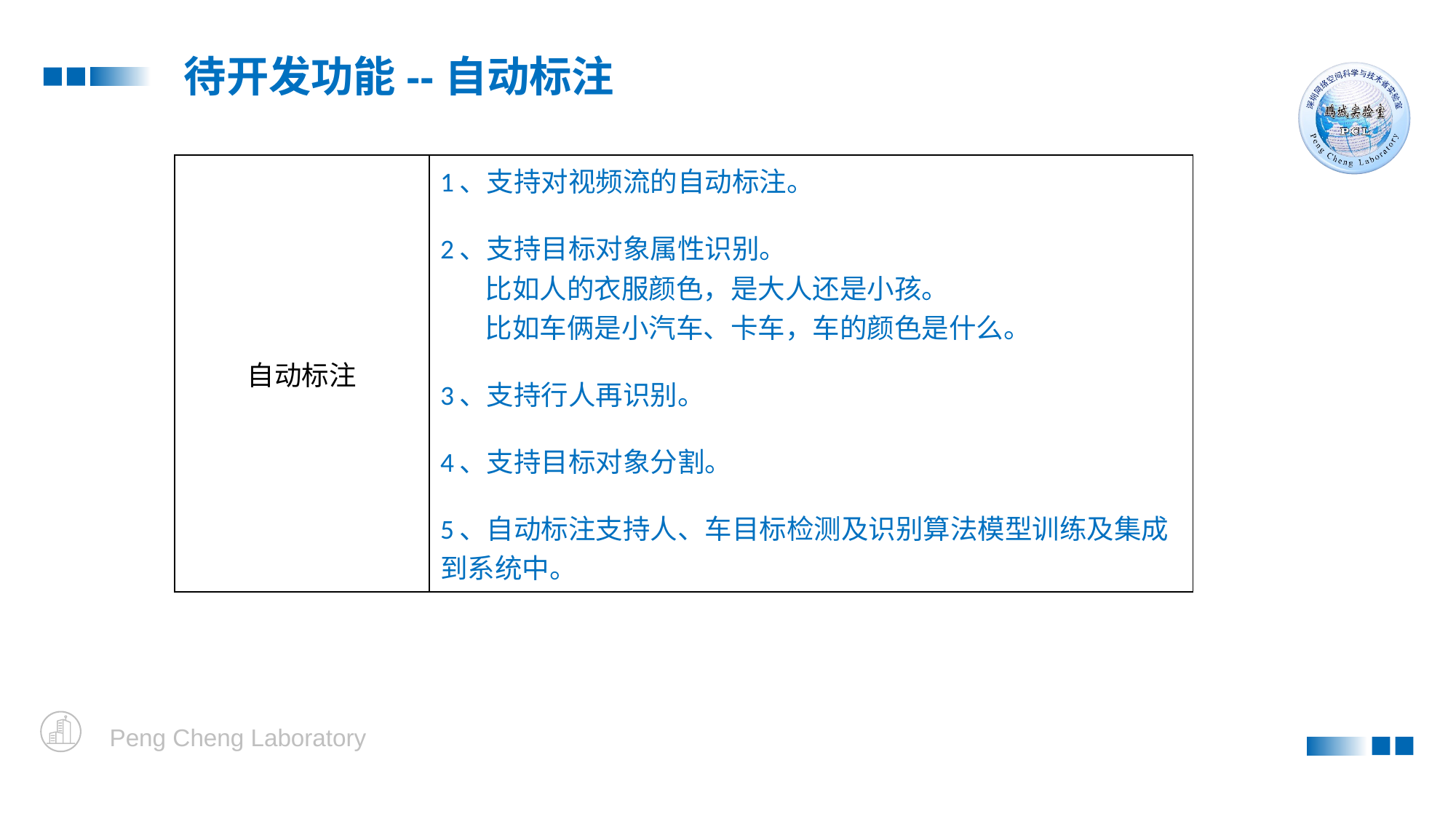

待开发功能--自动标注
| 自动标注 | 1、支持对视频流的自动标注。 2、支持目标对象属性识别。 比如人的衣服颜色，是大人还是小孩。 比如车俩是小汽车、卡车，车的颜色是什么。 3、支持行人再识别。 4、支持目标对象分割。 5、自动标注支持人、车目标检测及识别算法模型训练及集成到系统中。 |
| --- | --- |